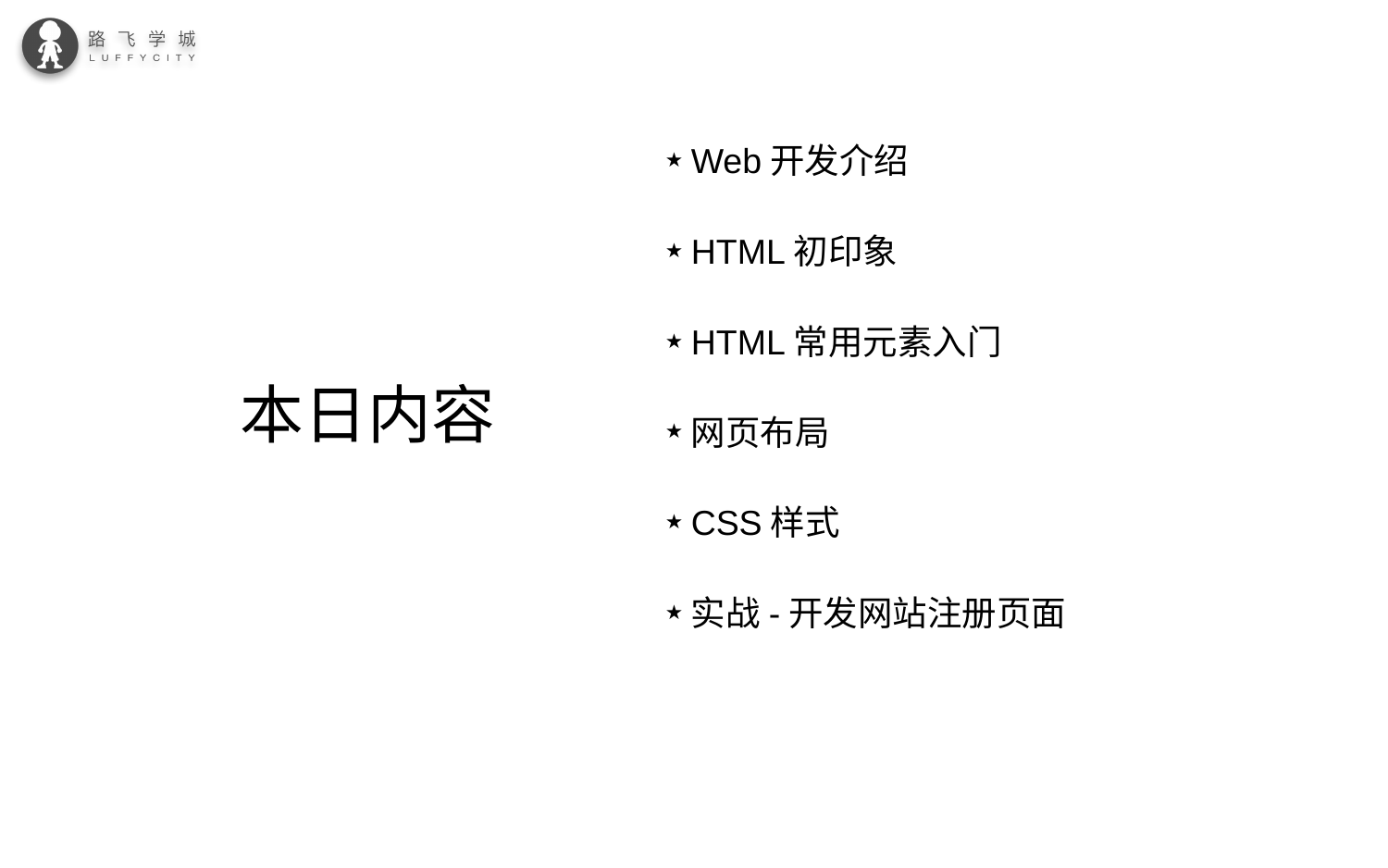

Web开发介绍
HTML初印象
HTML常用元素入门
网页布局
CSS样式
实战-开发网站注册页面

# 本日内容